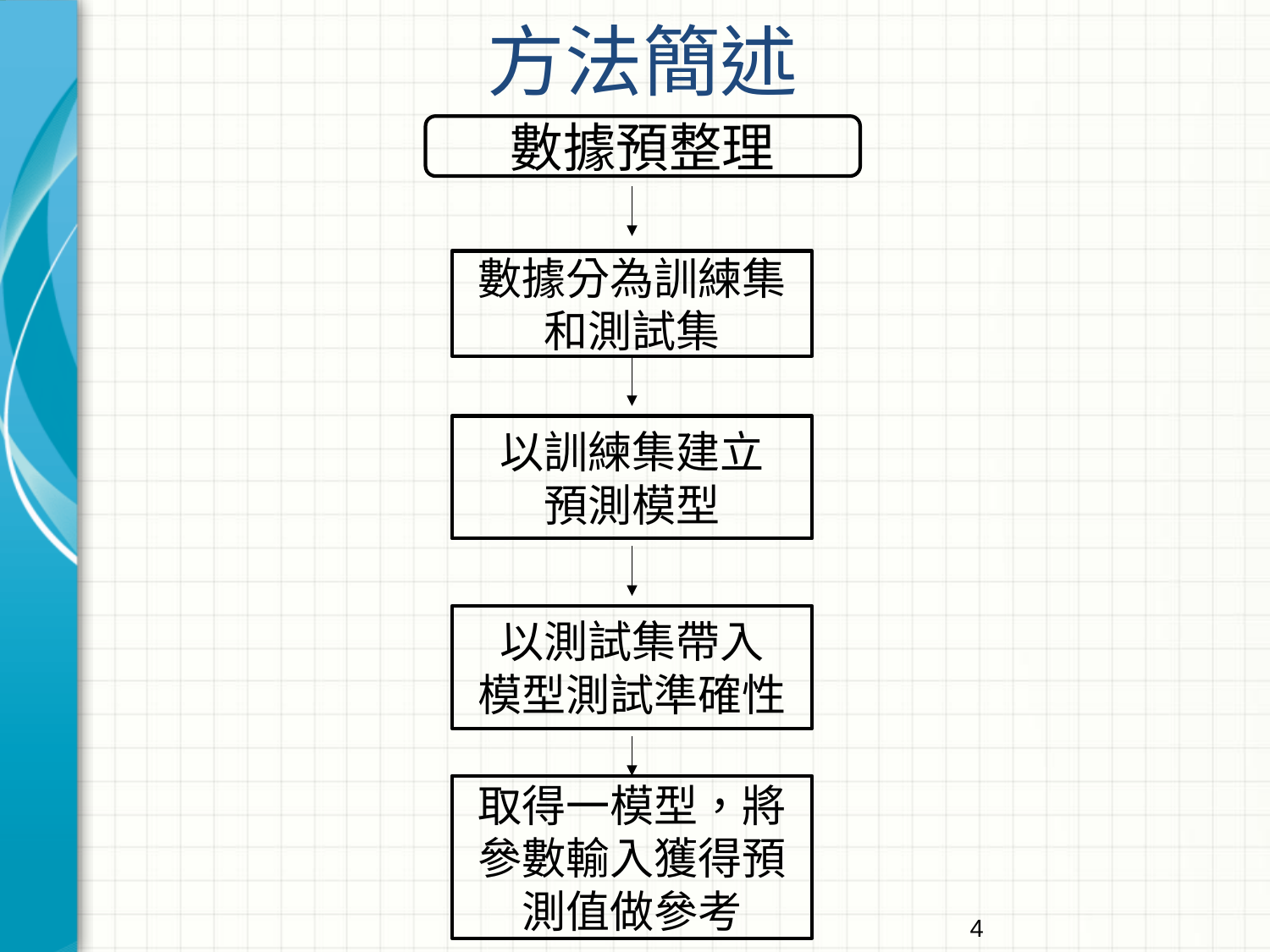

方法簡述
數據預整理
數據分為訓練集和測試集
以訓練集建立
預測模型
以測試集帶入
模型測試準確性
取得一模型，將參數輸入獲得預測值做參考
4